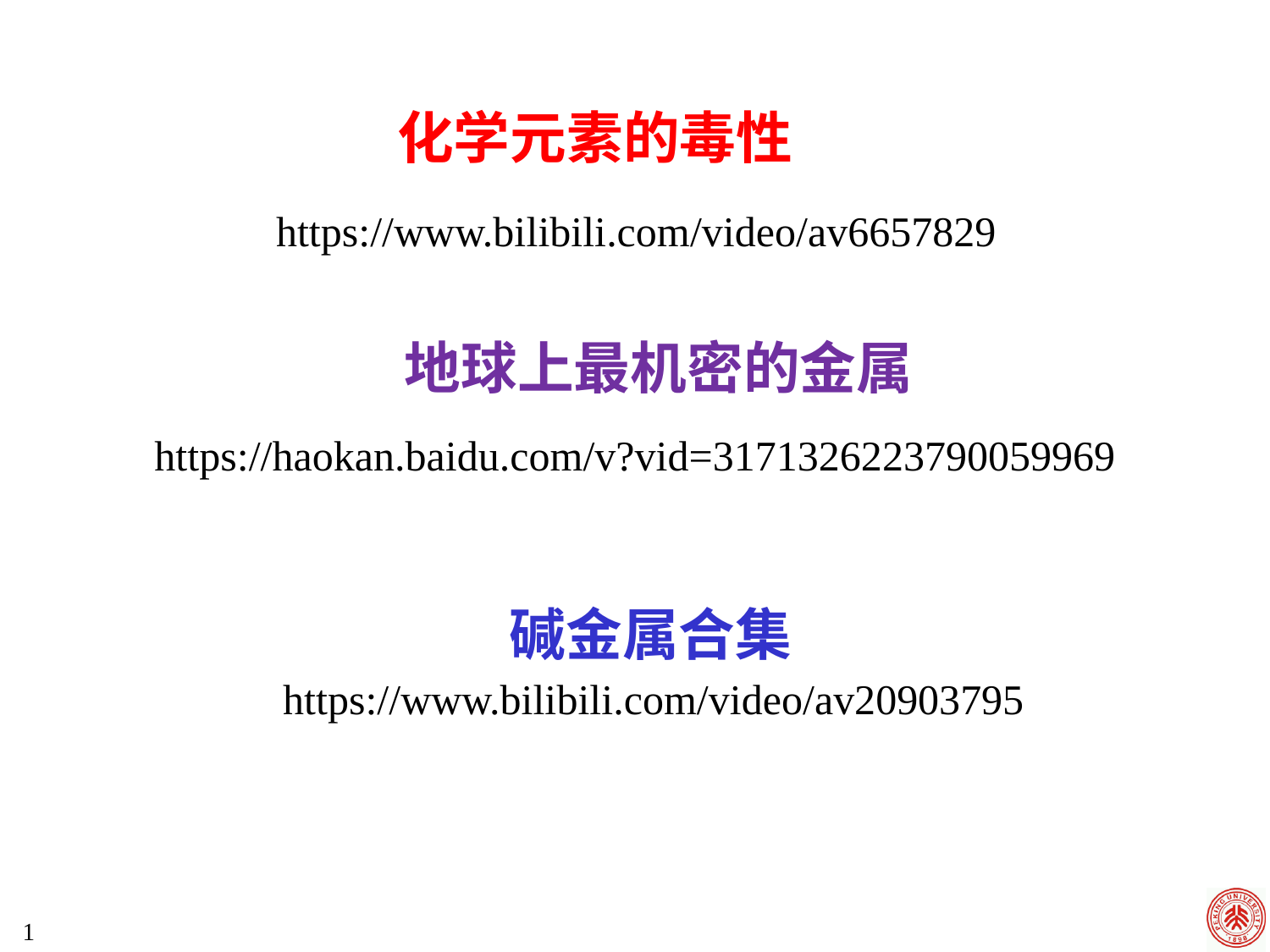

化学元素的毒性
https://www.bilibili.com/video/av6657829
地球上最机密的金属
https://haokan.baidu.com/v?vid=3171326223790059969
碱金属合集
https://www.bilibili.com/video/av20903795
1